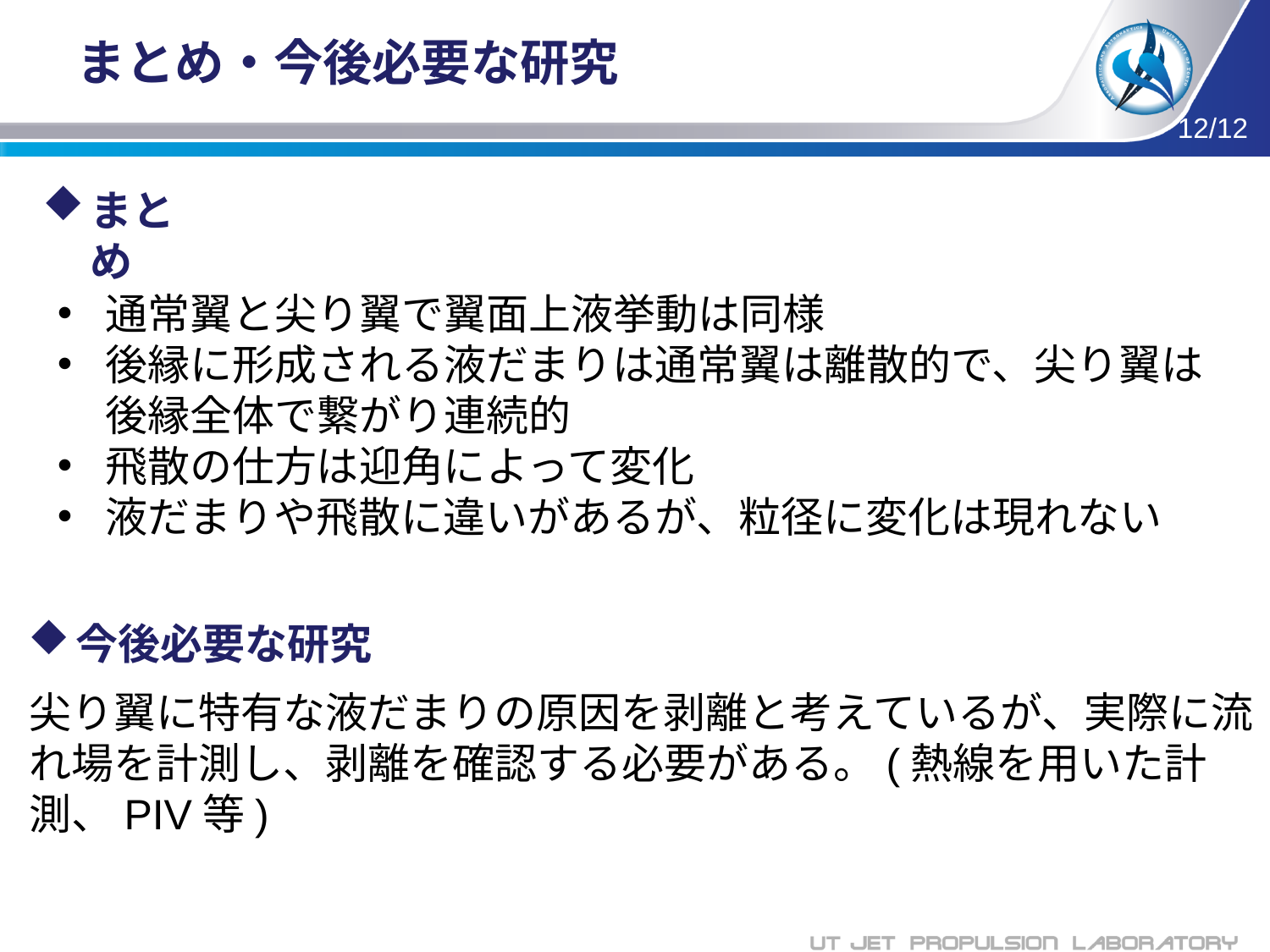

# まとめ・今後必要な研究
12/12
まとめ
通常翼と尖り翼で翼面上液挙動は同様
後縁に形成される液だまりは通常翼は離散的で、尖り翼は後縁全体で繋がり連続的
飛散の仕方は迎角によって変化
液だまりや飛散に違いがあるが、粒径に変化は現れない
今後必要な研究
尖り翼に特有な液だまりの原因を剥離と考えているが、実際に流れ場を計測し、剥離を確認する必要がある。(熱線を用いた計測、PIV等)